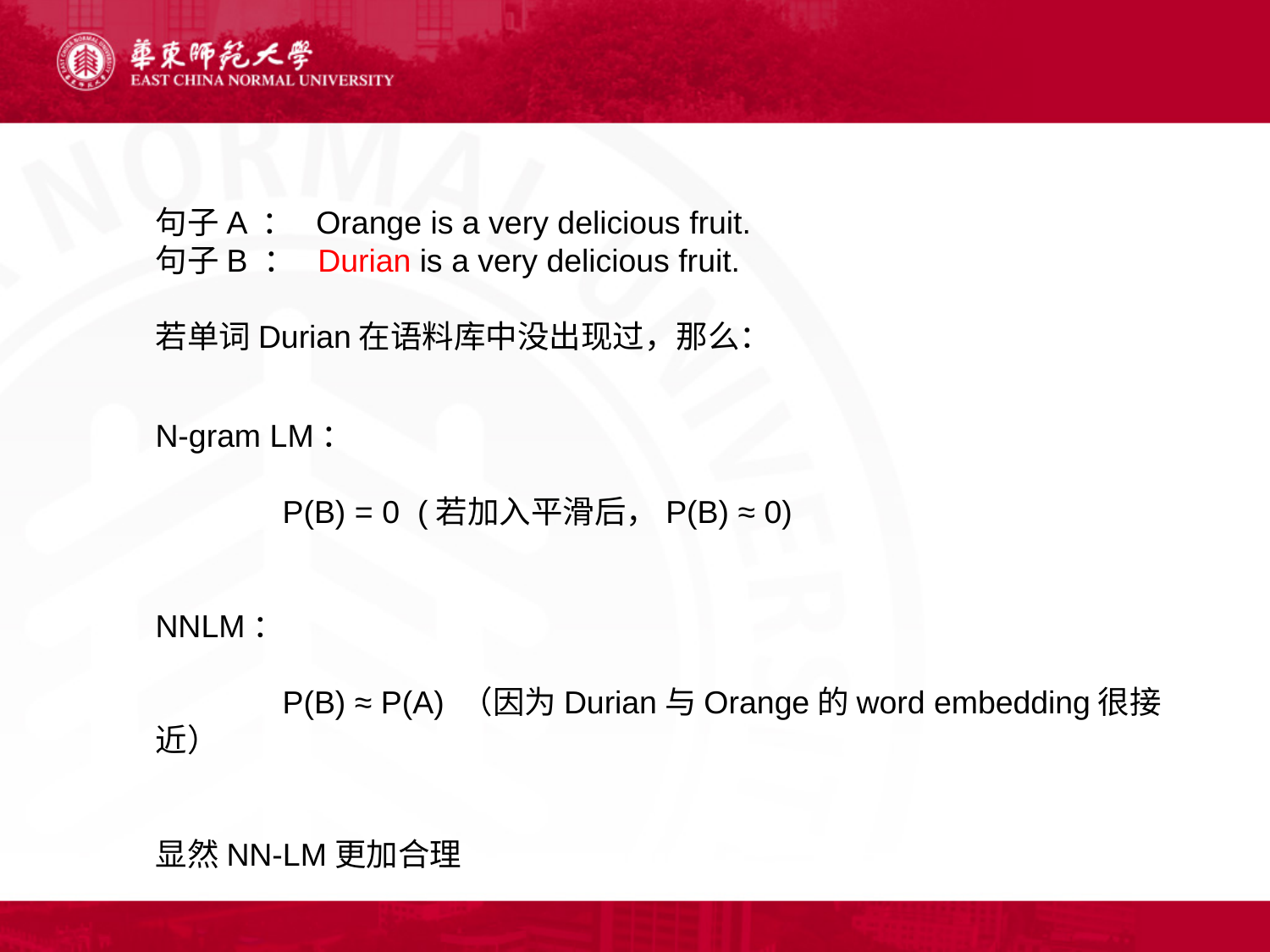

句子A ：  Orange is a very delicious fruit.
句子B ：  Durian is a very delicious fruit.

若单词Durian在语料库中没出现过，那么：
N-gram LM：

	P(B) = 0  (若加入平滑后，P(B) ≈ 0)

NNLM：

	P(B) ≈ P(A) （因为Durian与Orange的word embedding很接近）

显然NN-LM更加合理